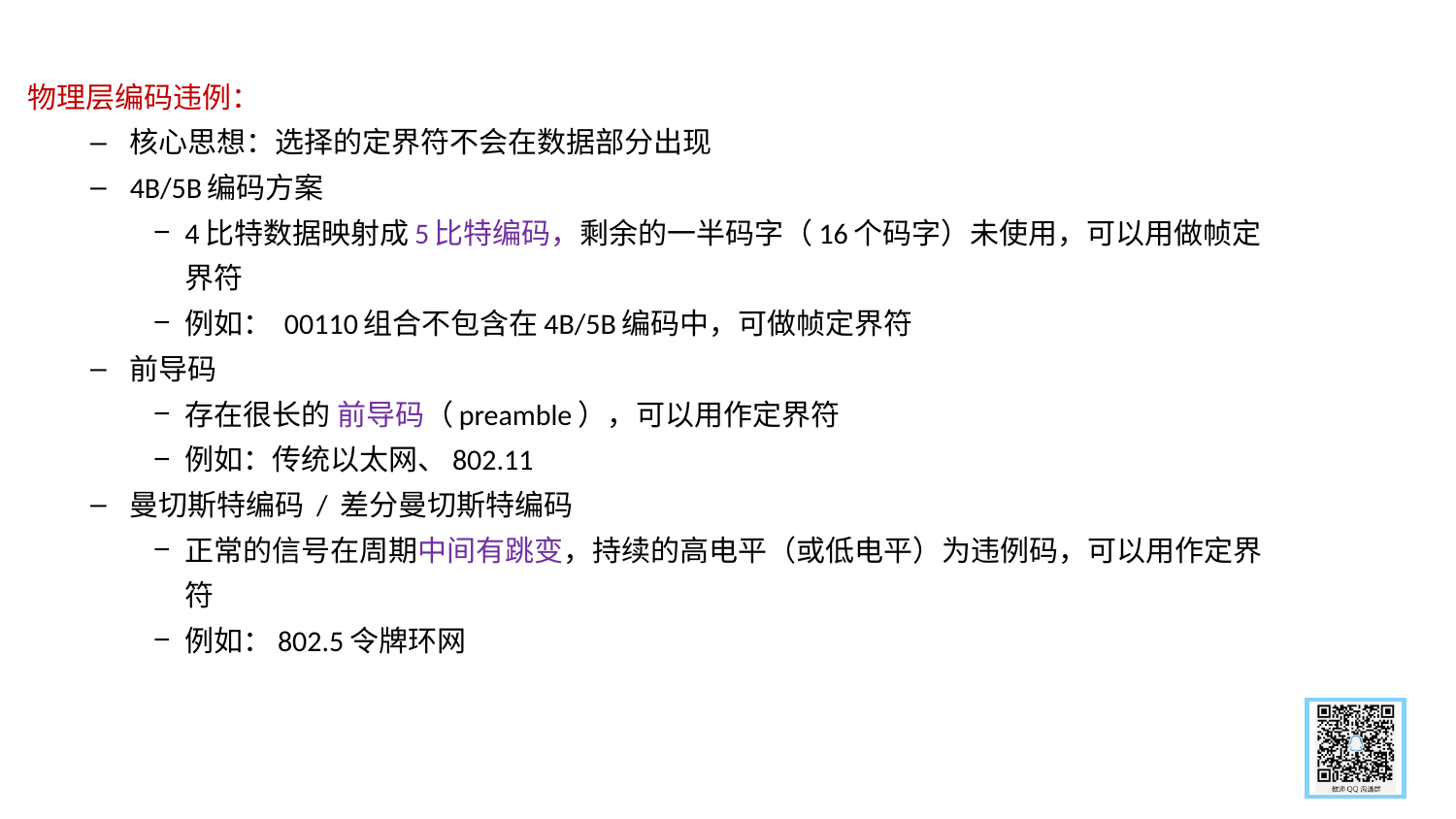

物理层编码违例：
核心思想：选择的定界符不会在数据部分出现
4B/5B编码方案
4比特数据映射成5比特编码，剩余的一半码字（16个码字）未使用，可以用做帧定界符
例如： 00110组合不包含在4B/5B编码中，可做帧定界符
前导码
存在很长的 前导码（preamble），可以用作定界符
例如：传统以太网、802.11
曼切斯特编码 / 差分曼切斯特编码
正常的信号在周期中间有跳变，持续的高电平（或低电平）为违例码，可以用作定界符
例如：802.5令牌环网